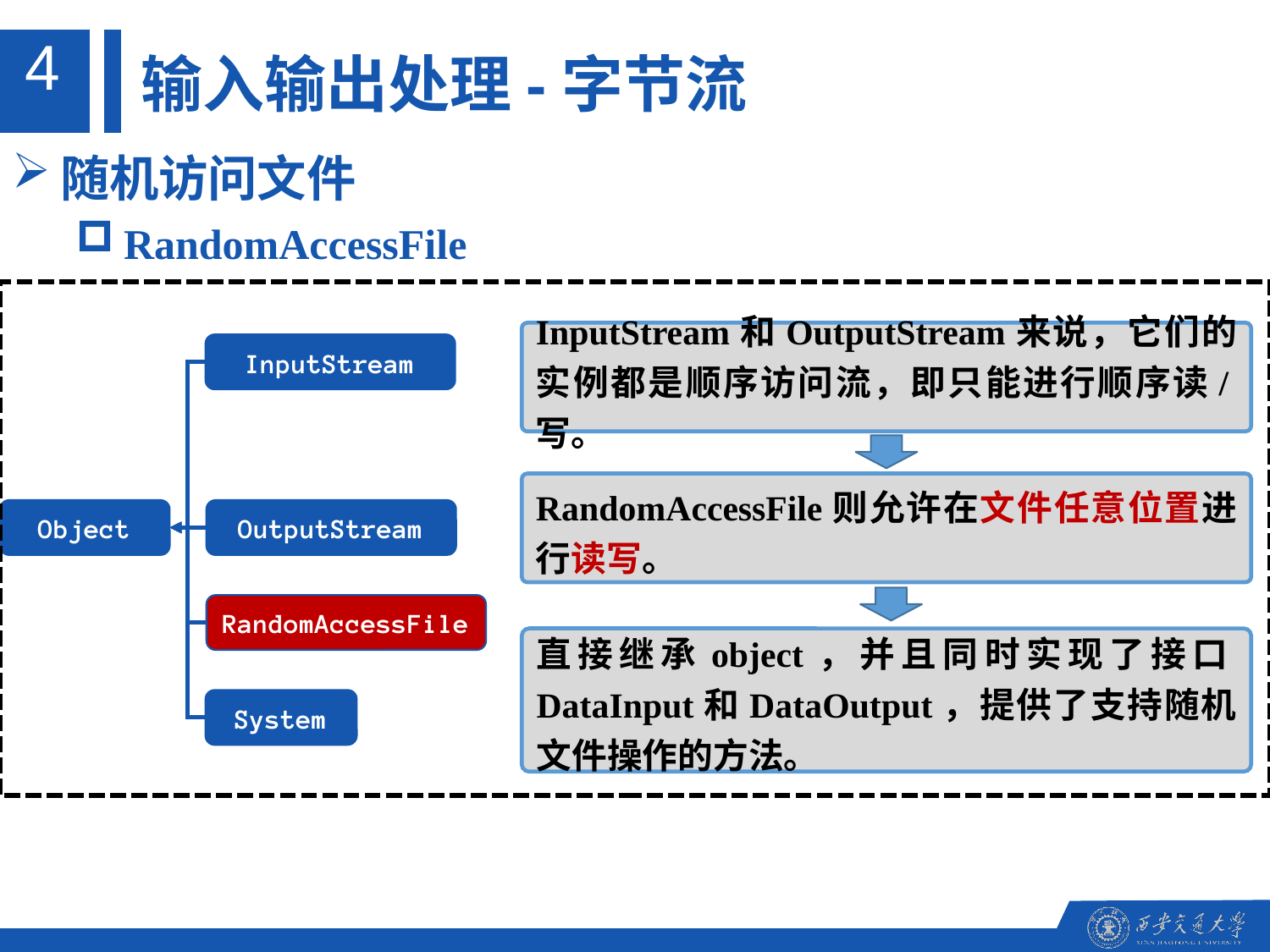

4
输入输出处理-字节流
随机访问文件
RandomAccessFile

InputStream和OutputStream来说，它们的实例都是顺序访问流，即只能进行顺序读/写。
InputStream

RandomAccessFile则允许在文件任意位置进行读写。
Object
OutputStream

RandomAccessFile
直接继承object，并且同时实现了接口DataInput和DataOutput，提供了支持随机文件操作的方法。
System